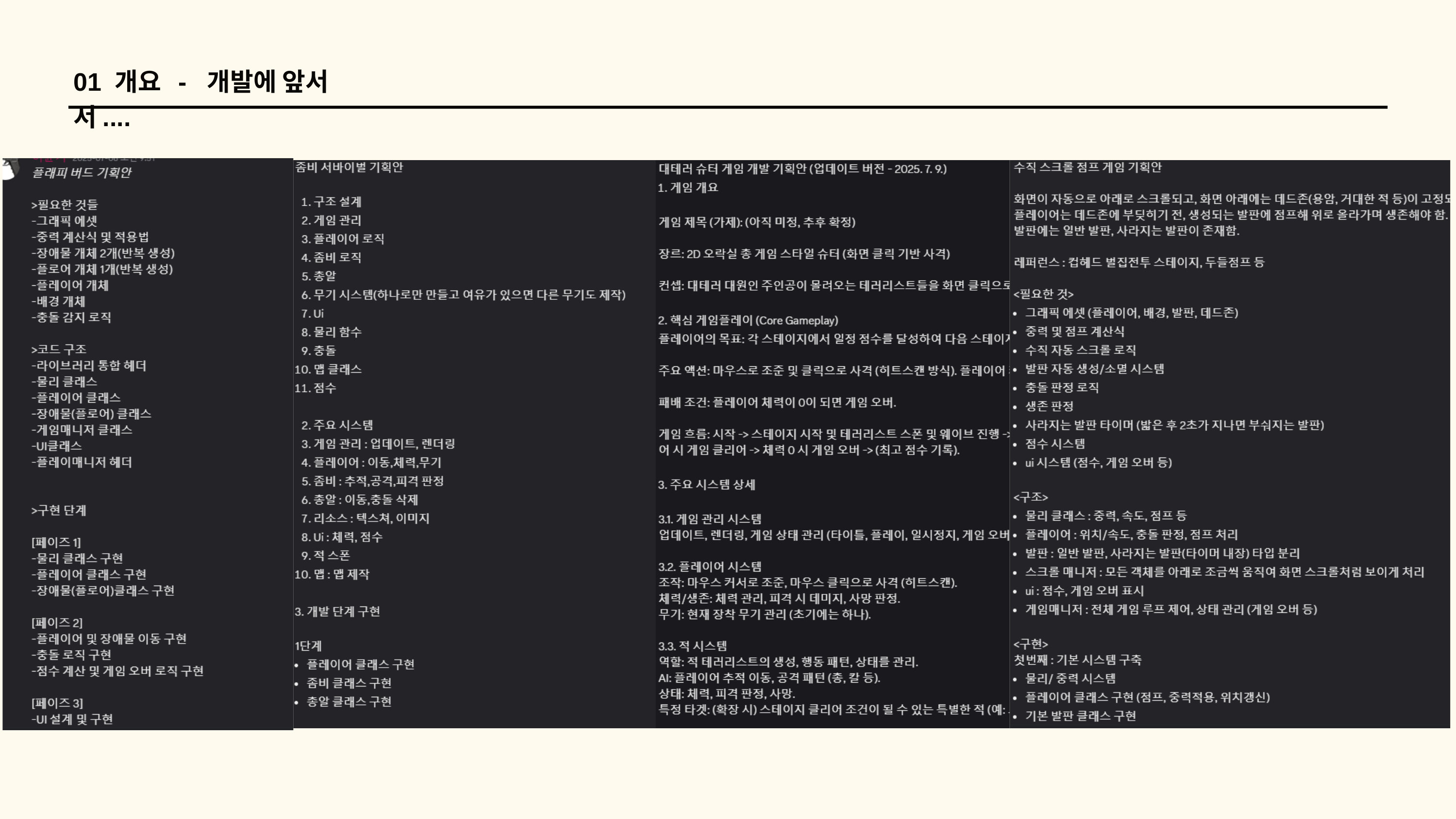

01 개요  -  개발에 앞서서....

기획안 먼저..
서로 만들고 싶은게 있을테니 기획안 제출
회의에서 결정
기획안은 구현 해야 할 것들, 추가해보고 싶은 것들 위주로

기획안들은?
이윤기 : 플래피 버드 레퍼런스
이우진 : 뱀서라이크 레퍼런스
이승준 : 아케이드 건 슈팅
최지호 : 액션 플랫포머